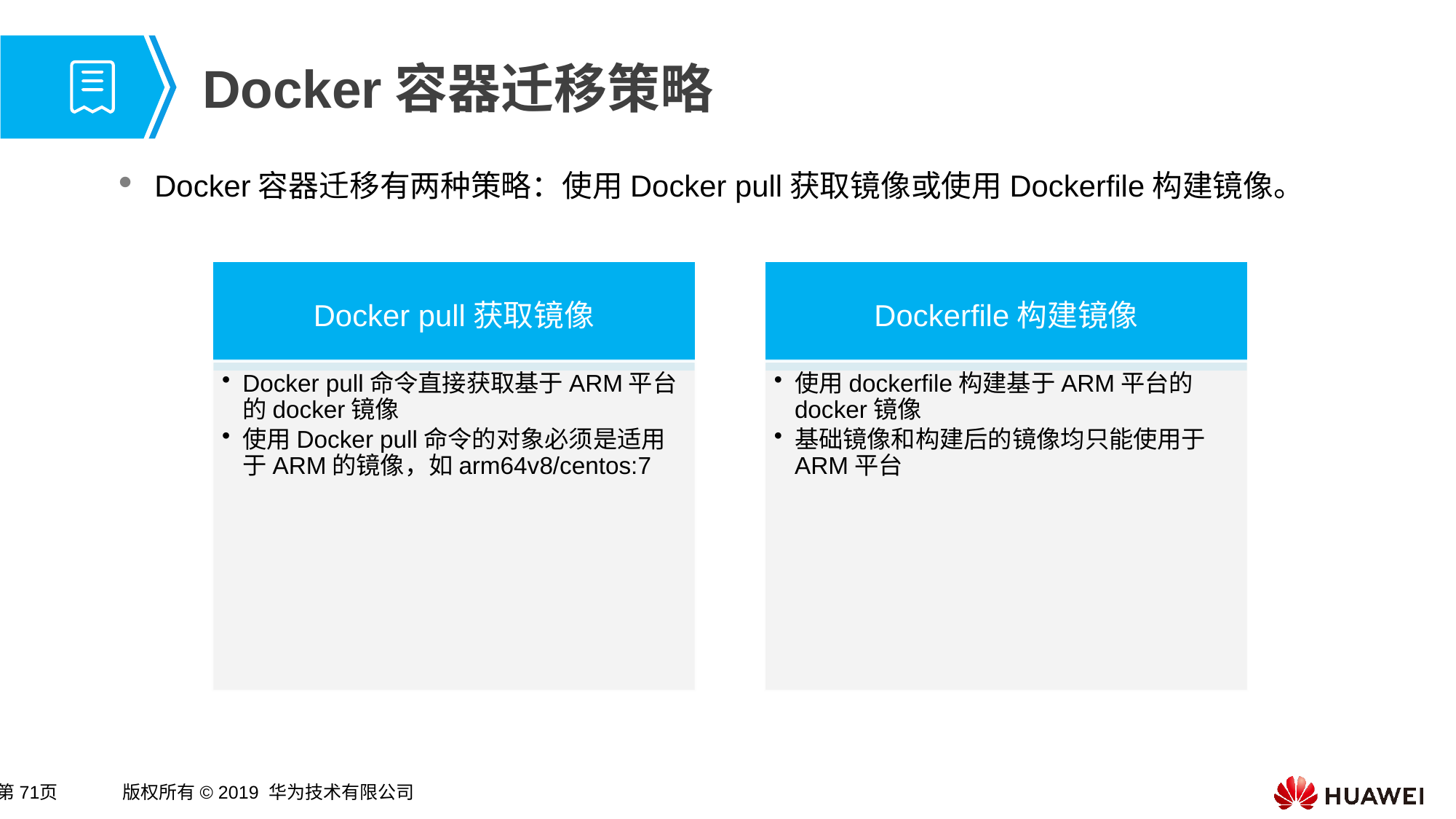

# Docker容器迁移策略
Docker容器迁移有两种策略：使用Docker pull获取镜像或使用Dockerfile构建镜像。

Docker pull获取镜像
Docker pull命令直接获取基于ARM平台的docker镜像
使用Docker pull命令的对象必须是适用于ARM的镜像，如arm64v8/centos:7
Dockerfile构建镜像
使用dockerfile构建基于ARM平台的docker镜像
基础镜像和构建后的镜像均只能使用于ARM平台